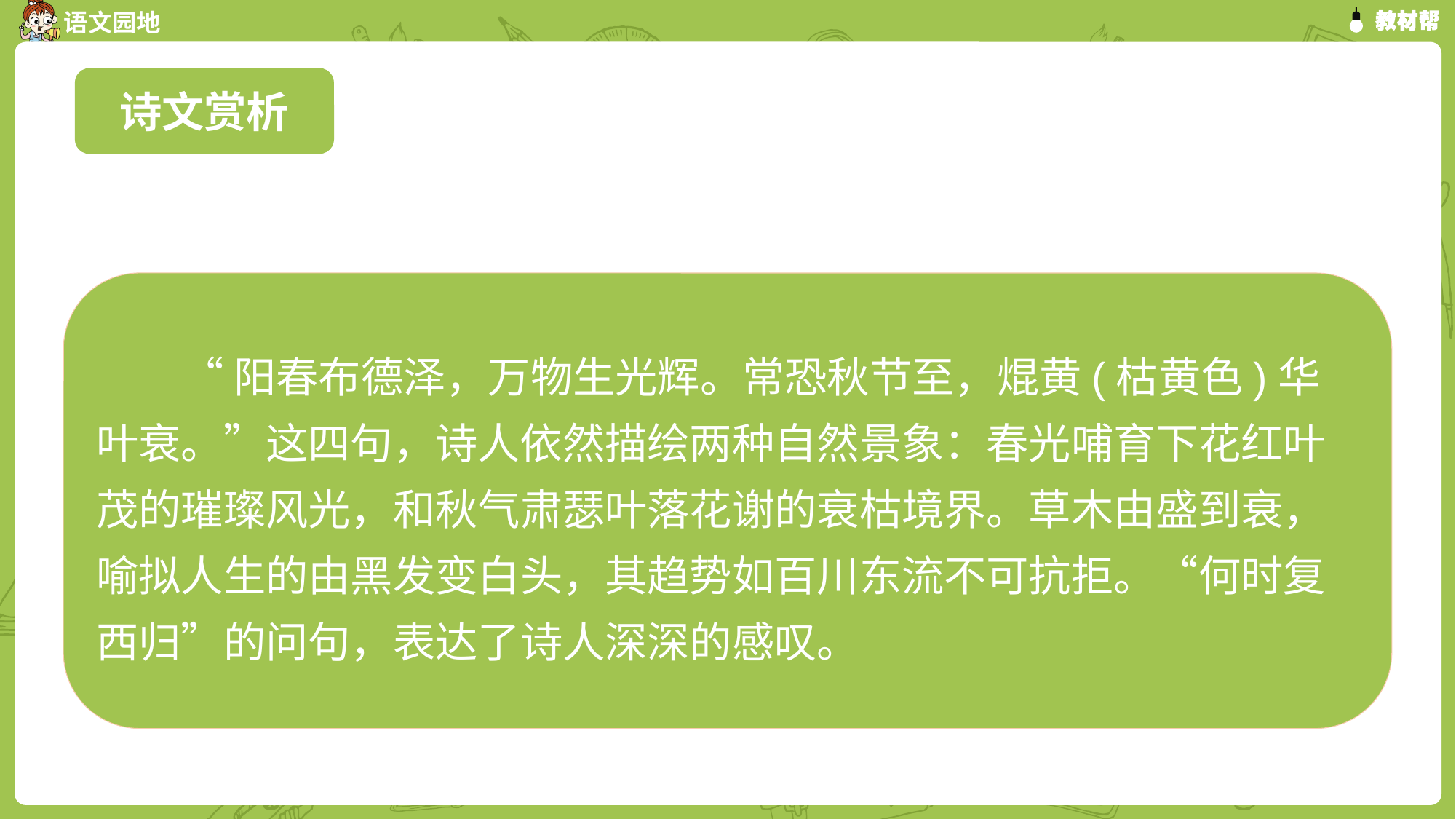

诗文赏析
“阳春布德泽，万物生光辉。常恐秋节至，焜黄(枯黄色)华叶衰。”这四句，诗人依然描绘两种自然景象：春光哺育下花红叶茂的璀璨风光，和秋气肃瑟叶落花谢的衰枯境界。草木由盛到衰，喻拟人生的由黑发变白头，其趋势如百川东流不可抗拒。“何时复西归”的问句，表达了诗人深深的感叹。